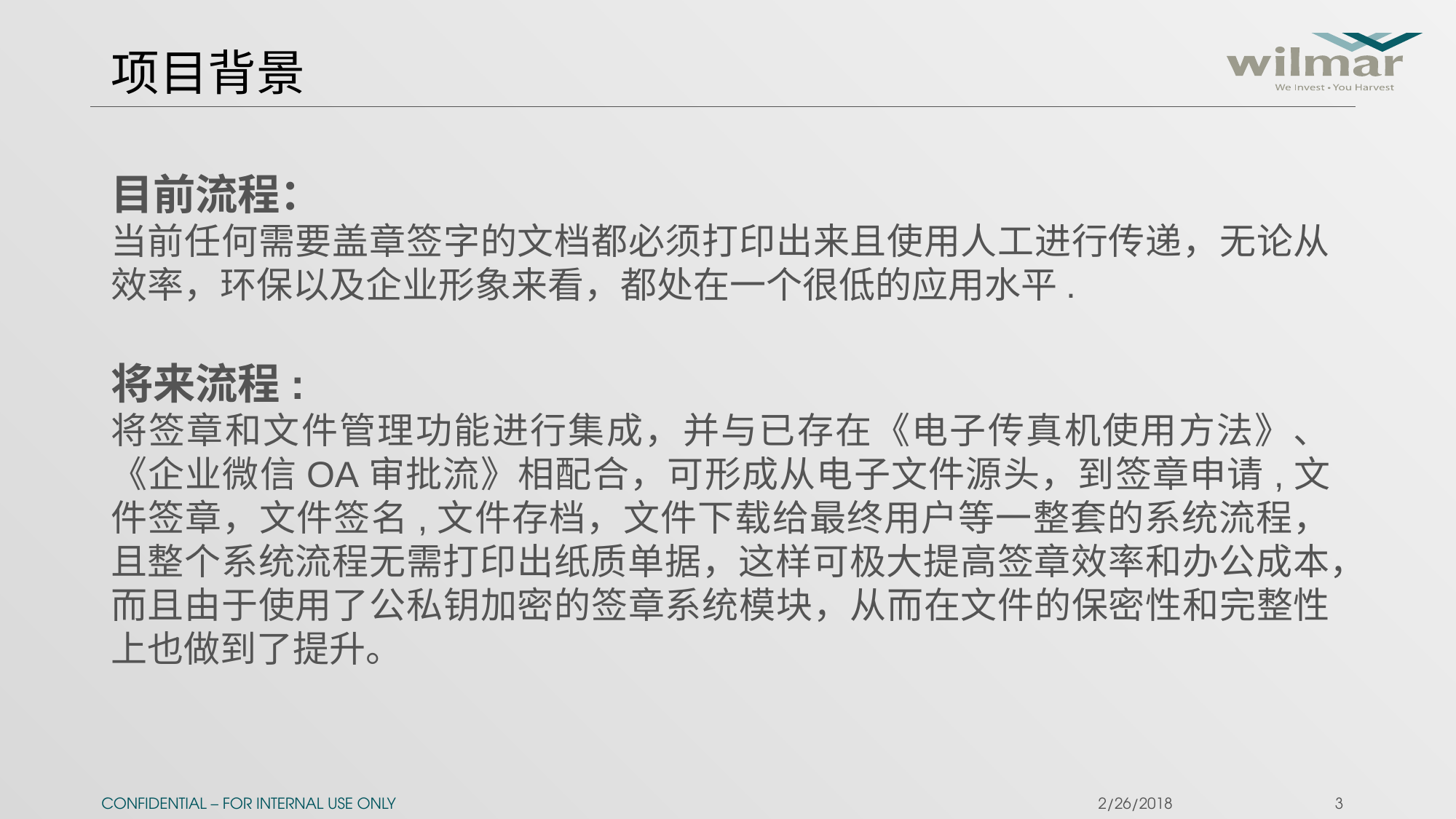

# 项目背景
目前流程：
当前任何需要盖章签字的文档都必须打印出来且使用人工进行传递，无论从效率，环保以及企业形象来看，都处在一个很低的应用水平.

将来流程:
将签章和文件管理功能进行集成，并与已存在《电子传真机使用方法》、《企业微信OA审批流》相配合，可形成从电子文件源头，到签章申请,文件签章，文件签名,文件存档，文件下载给最终用户等一整套的系统流程，且整个系统流程无需打印出纸质单据，这样可极大提高签章效率和办公成本，而且由于使用了公私钥加密的签章系统模块，从而在文件的保密性和完整性上也做到了提升。
Confidential – For Internal Use Only
2/26/2018
3